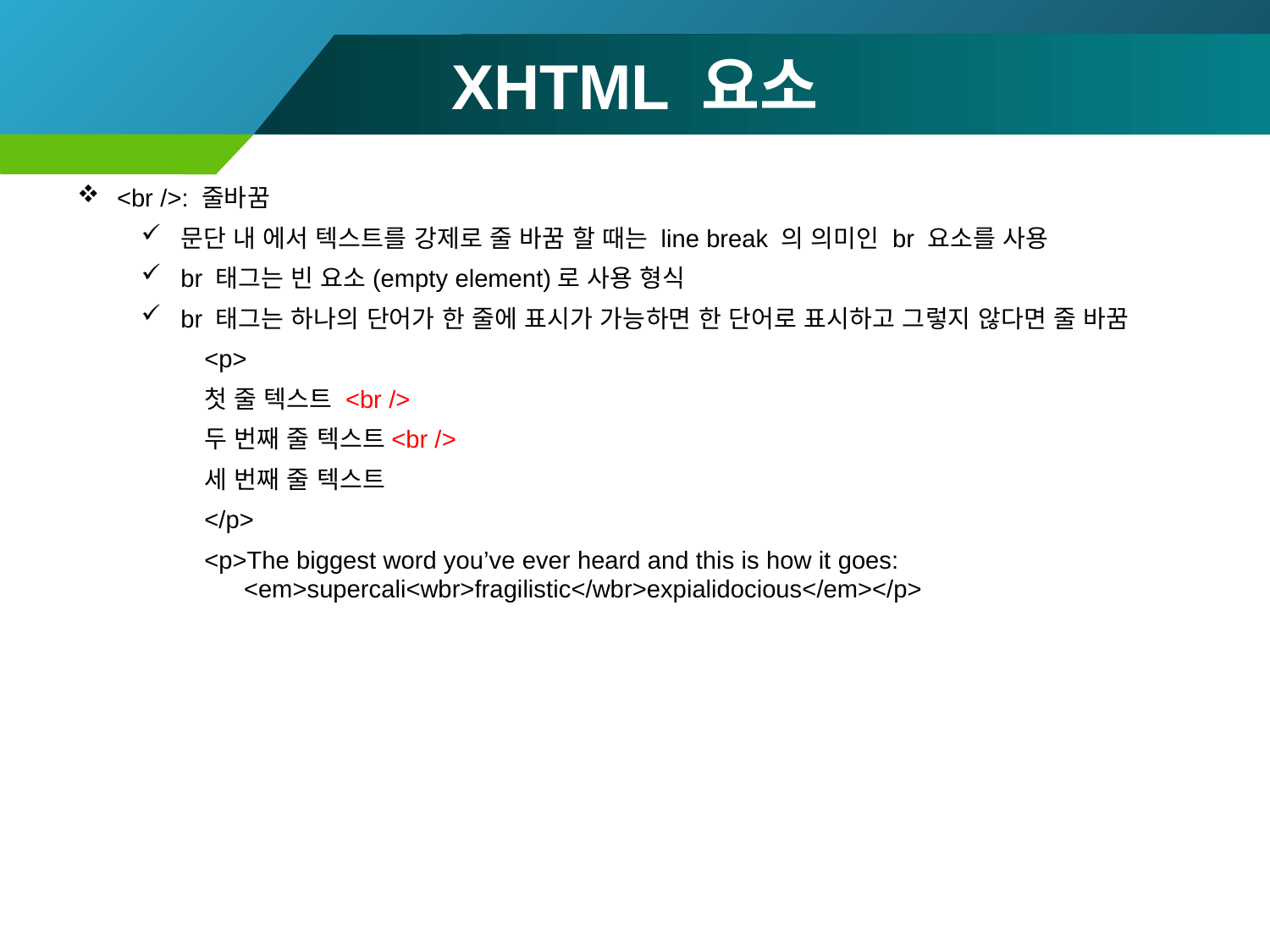

# XHTML 요소
<br />: 줄바꿈
문단 내 에서 텍스트를 강제로 줄 바꿈 할 때는 line break 의 의미인 br 요소를 사용
br 태그는 빈 요소(empty element)로 사용 형식
br 태그는 하나의 단어가 한 줄에 표시가 가능하면 한 단어로 표시하고 그렇지 않다면 줄 바꿈
<p>
첫 줄 텍스트 <br />
두 번째 줄 텍스트<br />
세 번째 줄 텍스트
</p>
<p>The biggest word you’ve ever heard and this is how it goes: <em>supercali<wbr>fragilistic</wbr>expialidocious</em></p>
35